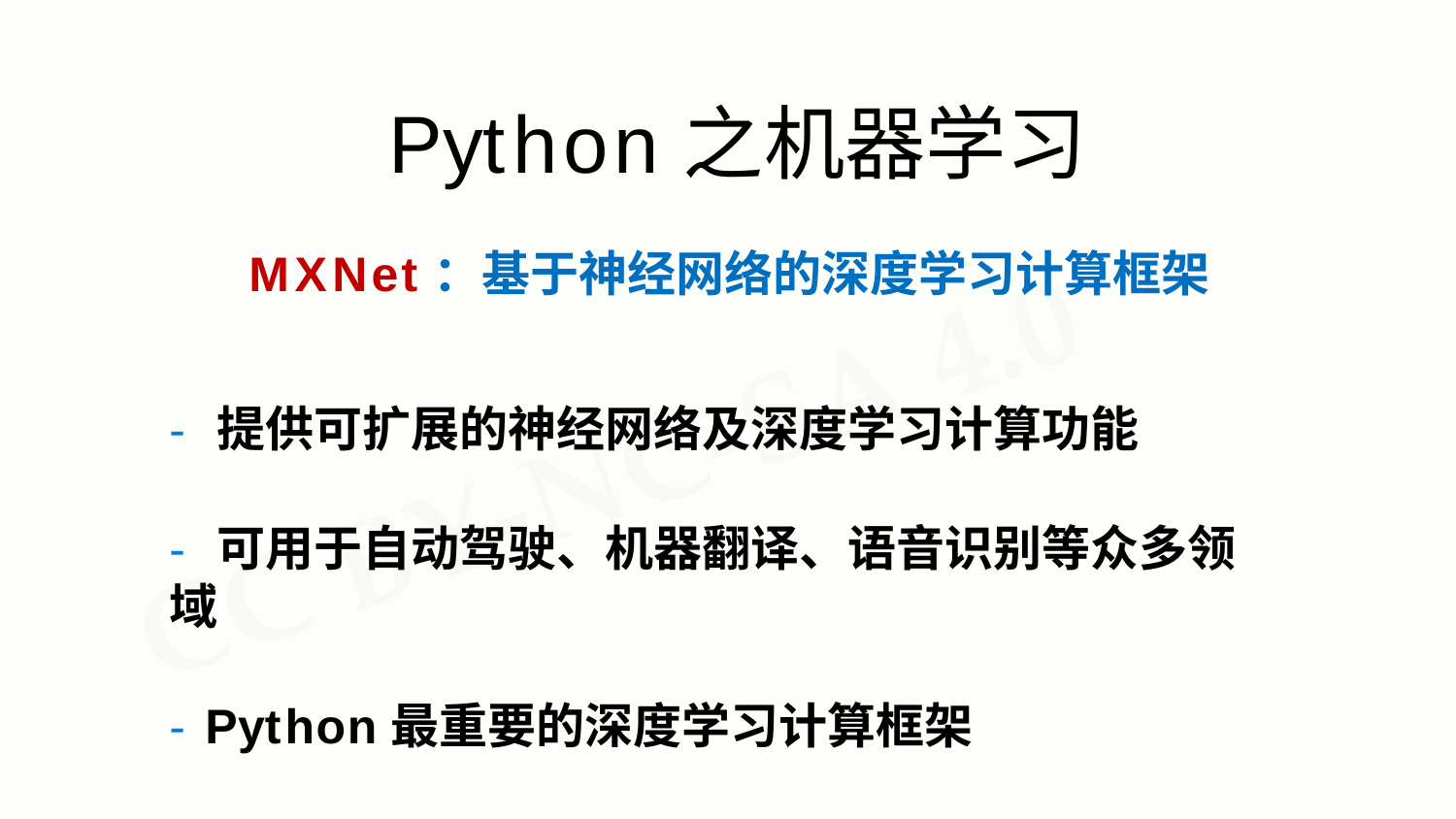

# Python之机器学习
MXNet：基于神经网络的深度学习计算框架

- 提供可扩展的神经网络及深度学习计算功能

- 可用于自动驾驶、机器翻译、语音识别等众多领域

- Python最重要的深度学习计算框架